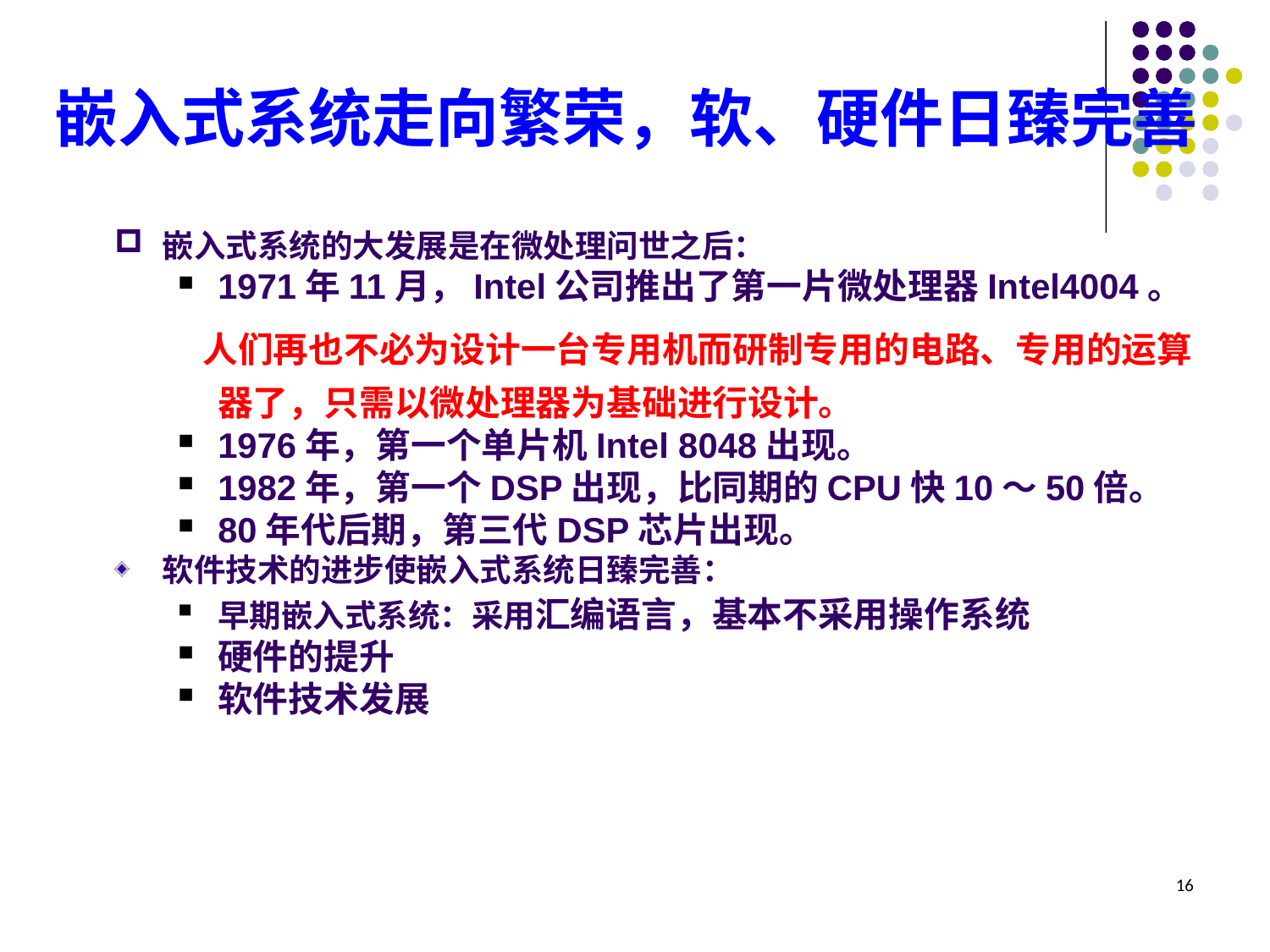

嵌入式系统走向繁荣，软、硬件日臻完善
嵌入式系统的大发展是在微处理问世之后：
1971年11月，Intel公司推出了第一片微处理器Intel4004。
  人们再也不必为设计一台专用机而研制专用的电路、专用的运算器了，只需以微处理器为基础进行设计。
1976年，第一个单片机Intel 8048出现。
1982年，第一个DSP出现，比同期的CPU快10～50倍。
80年代后期，第三代DSP芯片出现。
软件技术的进步使嵌入式系统日臻完善：
早期嵌入式系统：采用汇编语言，基本不采用操作系统
硬件的提升
软件技术发展
16